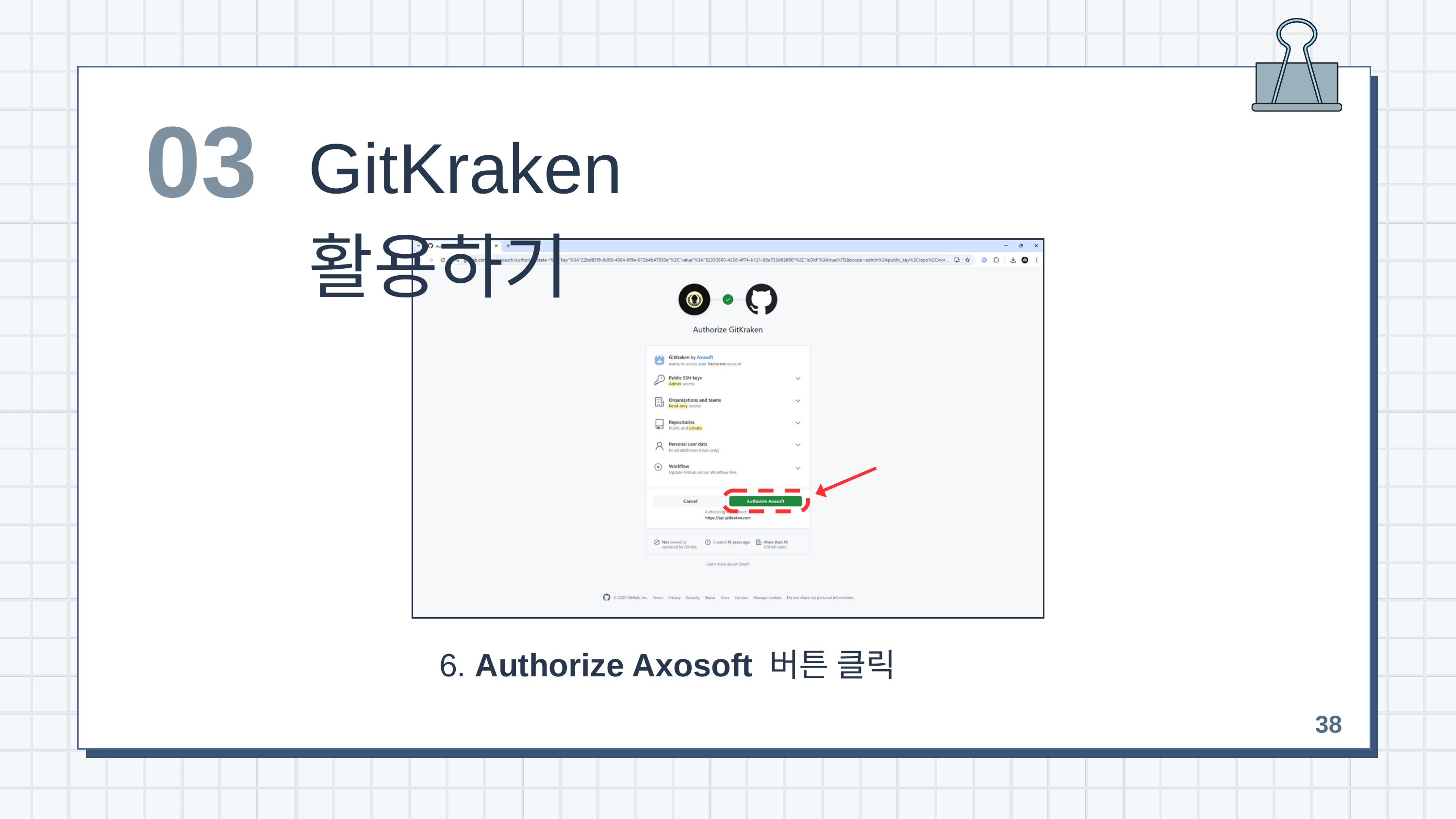

03
GitKraken 활용하기

   6. Authorize Axosoft 버튼 클릭
38